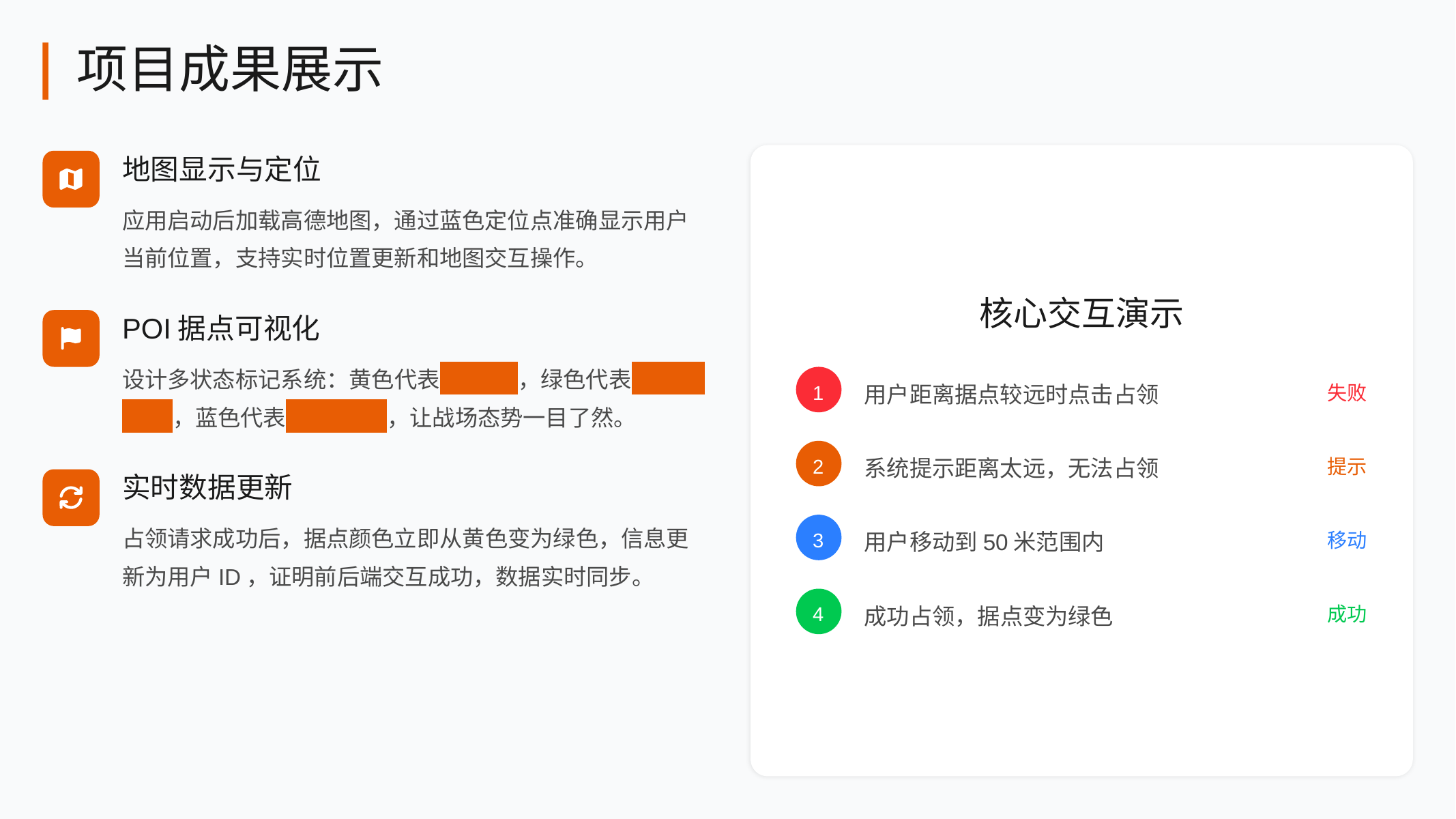

项目成果展示
地图显示与定位

应用启动后加载高德地图，通过蓝色定位点准确显示用户当前位置，支持实时位置更新和地图交互操作。
核心交互演示
POI据点可视化

设计多状态标记系统：黄色代表 未占领 ，绿色代表 我方已占领 ，蓝色代表 敌方占领 ，让战场态势一目了然。

用户距离据点较远时点击占领
1
失败

系统提示距离太远，无法占领
2
提示
实时数据更新

占领请求成功后，据点颜色立即从黄色变为绿色，信息更新为用户ID，证明前后端交互成功，数据实时同步。
用户移动到50米范围内
3
移动

成功占领，据点变为绿色
4
成功